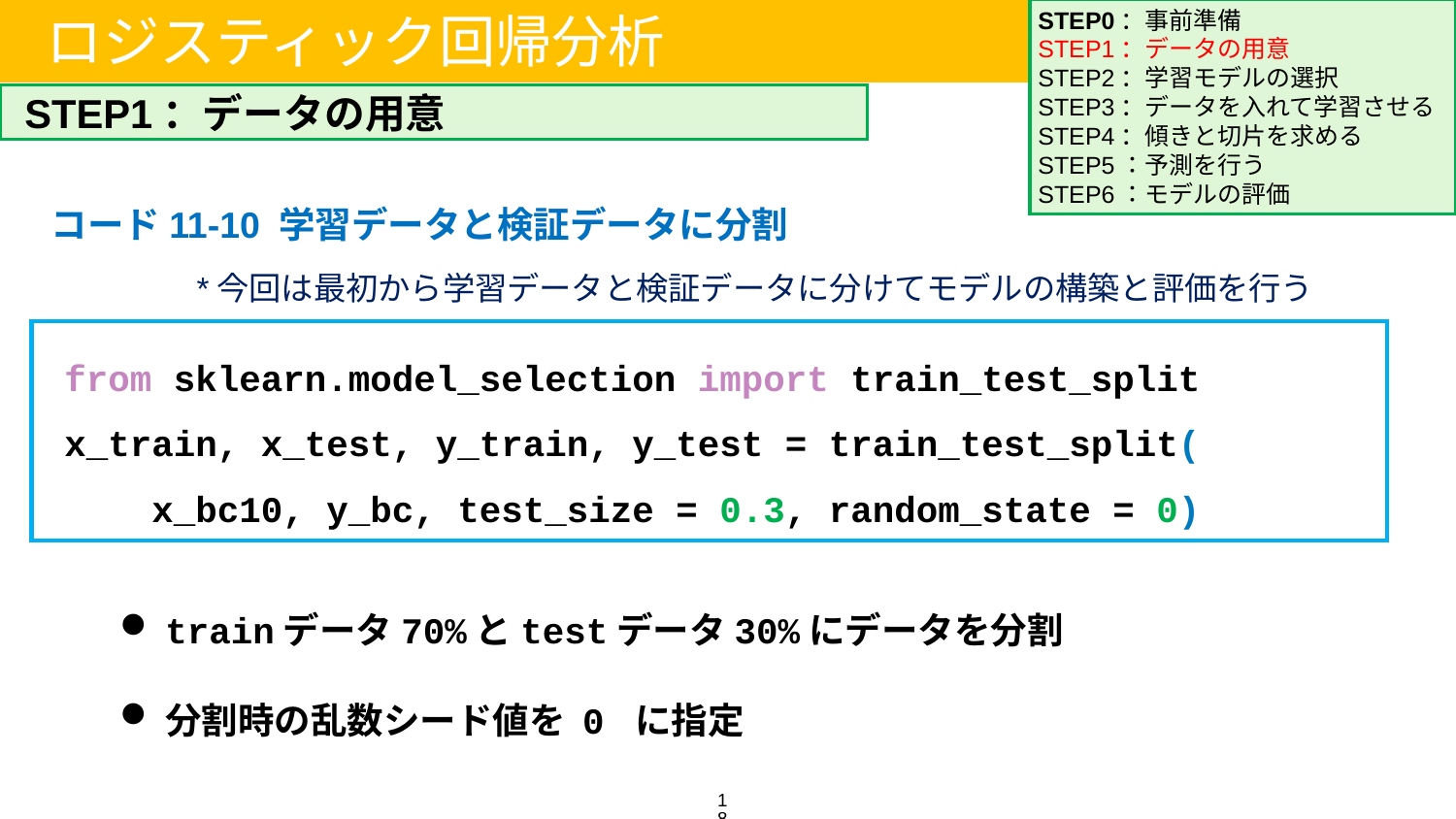

STEP0：事前準備
STEP1：データの用意
STEP2：学習モデルの選択
STEP3：データを入れて学習させる
STEP4：傾きと切片を求める
STEP5：予測を行う
STEP6：モデルの評価
ロジスティック回帰分析
STEP1：データの用意
コード11-10 学習データと検証データに分割
*今回は最初から学習データと検証データに分けてモデルの構築と評価を行う
from sklearn.model_selection import train_test_split
x_train, x_test, y_train, y_test = train_test_split(
    x_bc10, y_bc, test_size = 0.3, random_state = 0)
trainデータ70%とtestデータ30%にデータを分割
分割時の乱数シード値を 0 に指定
18